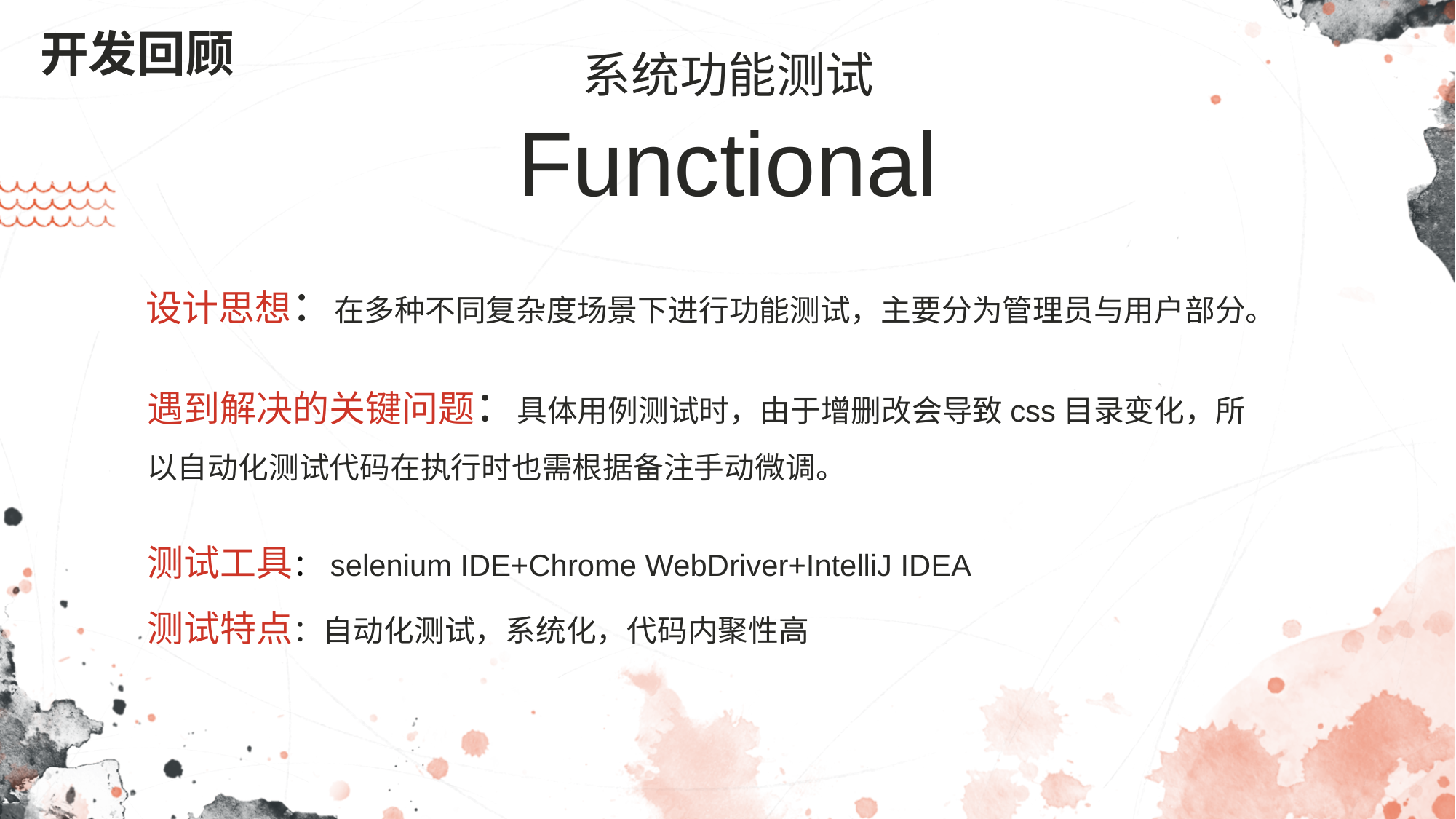

开发回顾
系统功能测试
Functional
设计思想：在多种不同复杂度场景下进行功能测试，主要分为管理员与用户部分。
遇到解决的关键问题：具体用例测试时，由于增删改会导致css目录变化，所以自动化测试代码在执行时也需根据备注手动微调。
测试工具：selenium IDE+Chrome WebDriver+IntelliJ IDEA
测试特点：自动化测试，系统化，代码内聚性高